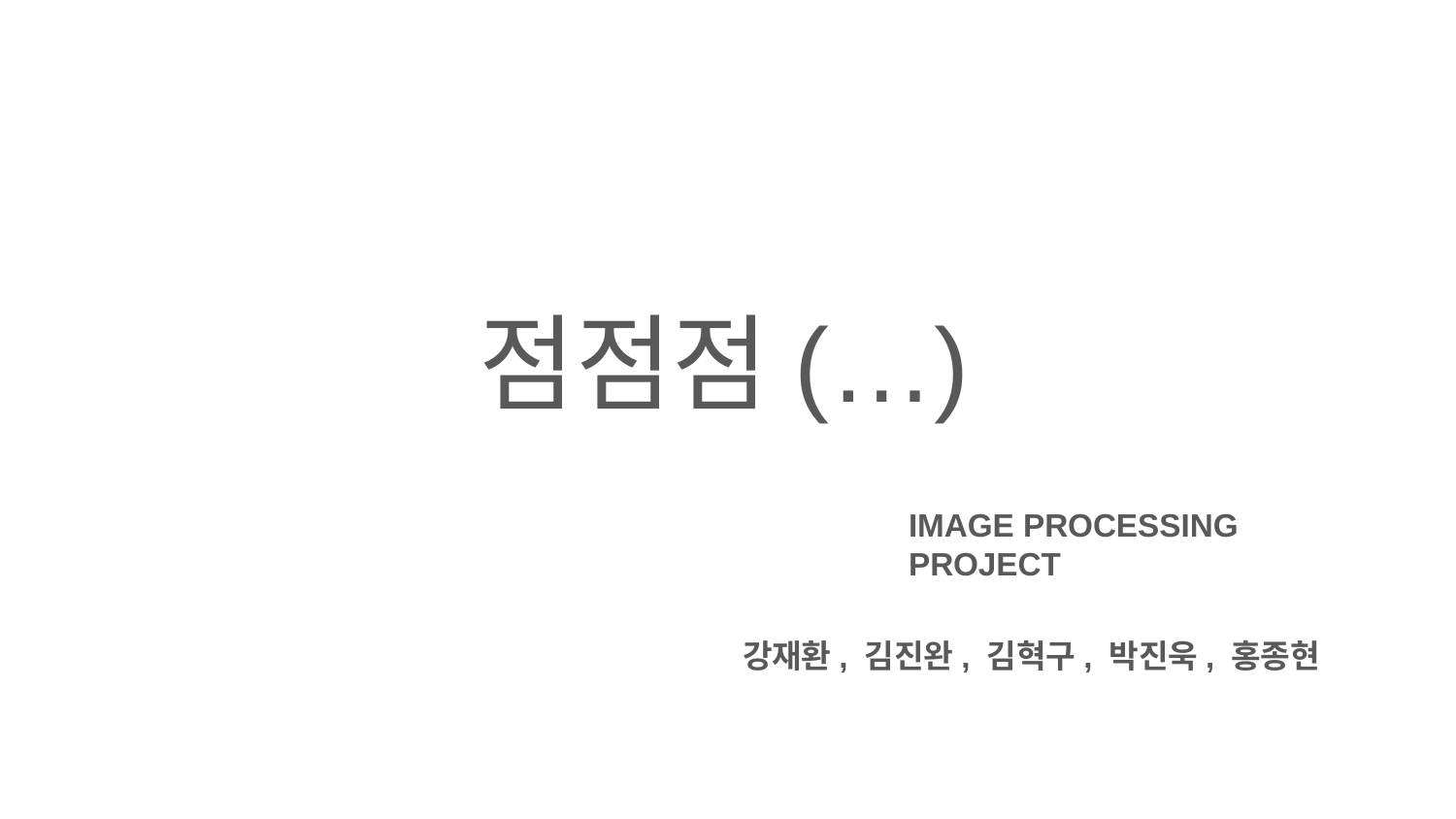

# 점점점(…)
IMAGE PROCESSING PROJECT
강재환, 김진완, 김혁구, 박진욱, 홍종현